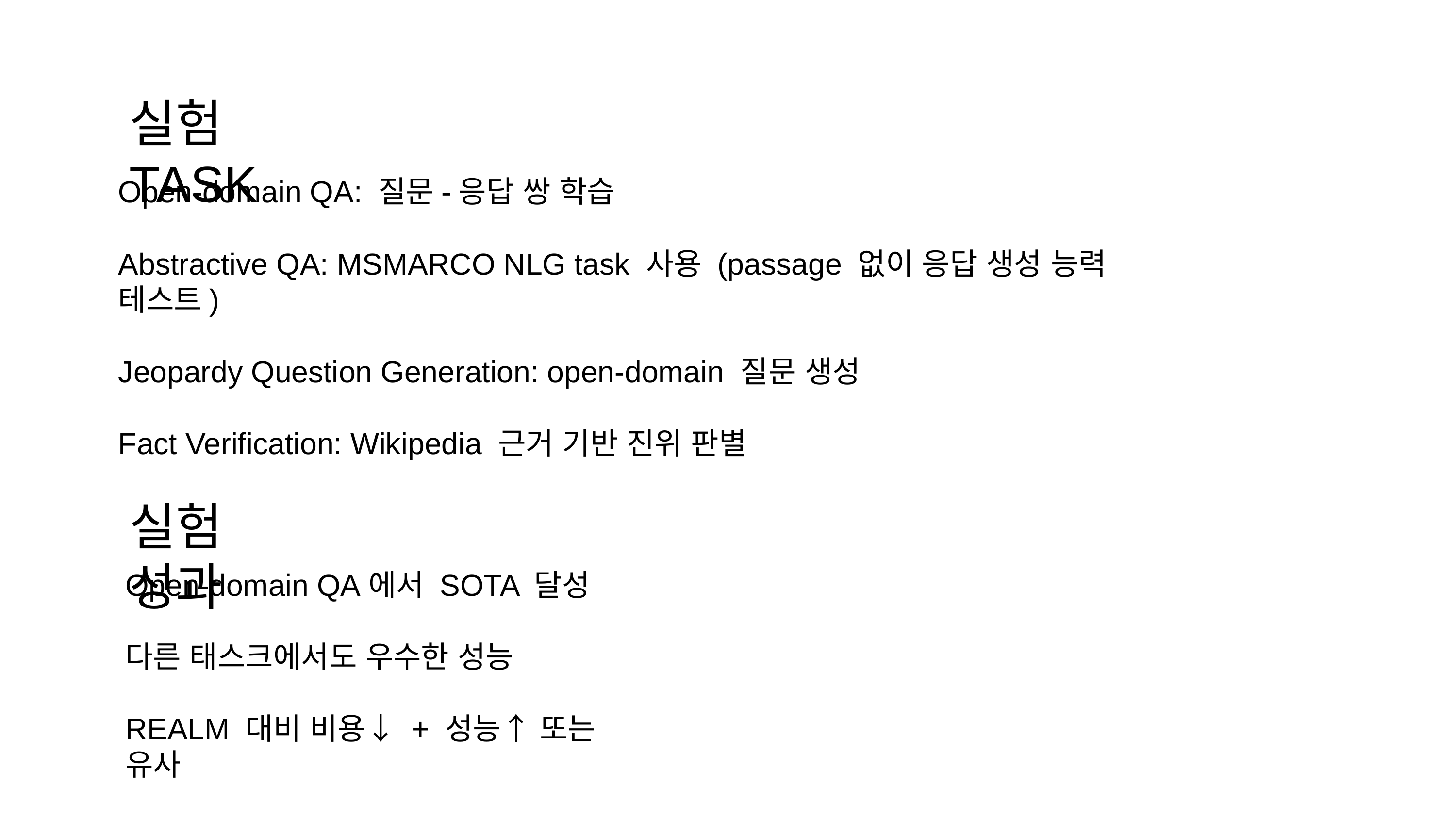

실험 TASK
Open-domain QA: 질문-응답 쌍 학습

Abstractive QA: MSMARCO NLG task 사용 (passage 없이 응답 생성 능력 테스트)

Jeopardy Question Generation: open-domain 질문 생성

Fact Verification: Wikipedia 근거 기반 진위 판별

실험 성과
Open-domain QA에서 SOTA 달성

다른 태스크에서도 우수한 성능

REALM 대비 비용↓ + 성능↑ 또는 유사